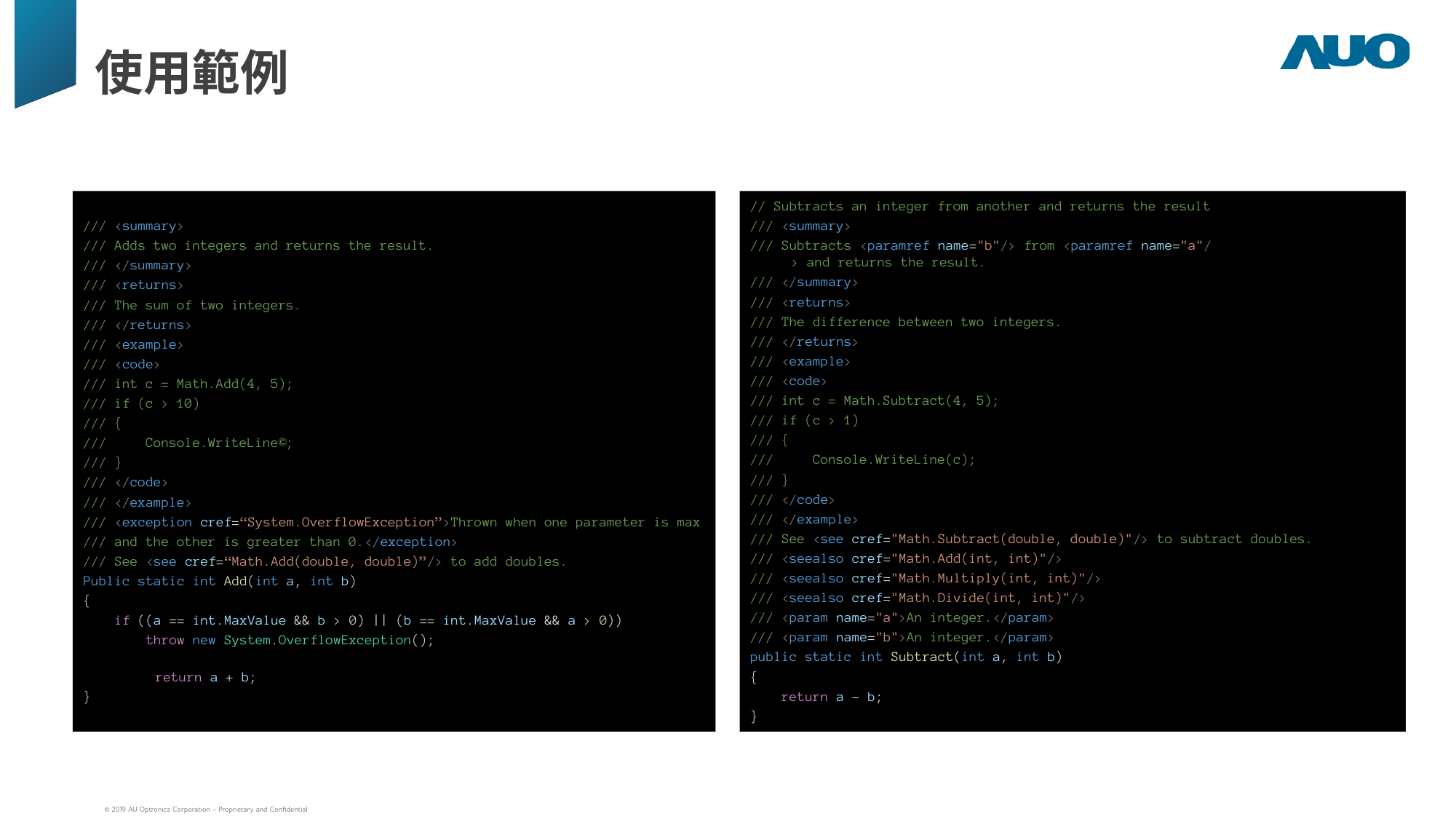

# 使用範例

/// <summary>
/// Adds two integers and returns the result.
/// </summary>
/// <returns>
/// The sum of two integers.
/// </returns>
/// <example>
/// <code>
/// int c = Math.Add(4, 5);
/// if (c > 10)
/// {
///     Console.WriteLine©;
/// }
/// </code>
/// </example>
/// <exception cref=“System.OverflowException”>Thrown when one parameter is max
/// and the other is greater than 0.</exception>
/// See <see cref=“Math.Add(double, double)”/> to add doubles.
Public static int Add(int a, int b)
{
    if ((a == int.MaxValue && b > 0) || (b == int.MaxValue && a > 0))
        throw new System.OverflowException();
    return a + b;
}

// Subtracts an integer from another and returns the result
/// <summary>
/// Subtracts <paramref name="b"/> from <paramref name="a"/> and returns the result.
/// </summary>
/// <returns>
/// The difference between two integers.
/// </returns>
/// <example>
/// <code>
/// int c = Math.Subtract(4, 5);
/// if (c > 1)
/// {
///     Console.WriteLine(c);
/// }
/// </code>
/// </example>
/// See <see cref="Math.Subtract(double, double)"/> to subtract doubles.
/// <seealso cref="Math.Add(int, int)"/>
/// <seealso cref="Math.Multiply(int, int)"/>
/// <seealso cref="Math.Divide(int, int)"/>
/// <param name="a">An integer.</param>
/// <param name="b">An integer.</param>
public static int Subtract(int a, int b)
{
    return a - b;
}